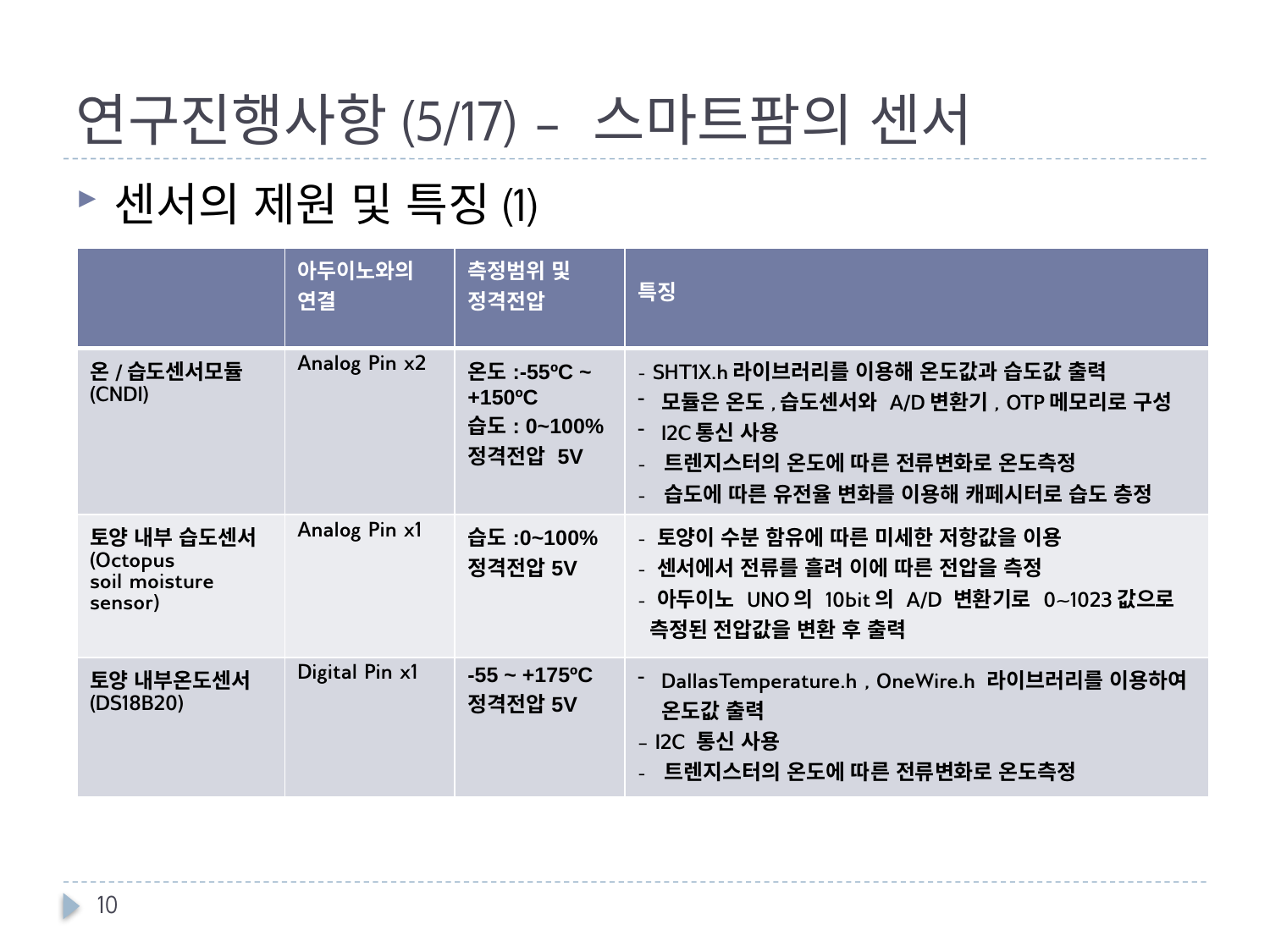

# 연구진행사항(5/17) – 스마트팜의 센서
센서의 제원 및 특징(1)
|  | 아두이노와의 연결 | 측정범위 및 정격전압 | 특징 |
| --- | --- | --- | --- |
| 온/습도센서모듈 (CNDI) | Analog Pin x2 | 온도:-55ºC ~ +150ºC 습도: 0~100% 정격전압 5V | - SHT1X.h라이브러리를 이용해 온도값과 습도값 출력 모듈은 온도,습도센서와 A/D변환기, OTP메모리로 구성 I2C통신 사용 - 트렌지스터의 온도에 따른 전류변화로 온도측정 - 습도에 따른 유전율 변화를 이용해 캐페시터로 습도 층정 |
| 토양 내부 습도센서 (Octopus soil moisture sensor) | Analog Pin x1 | 습도:0~100% 정격전압5V | - 토양이 수분 함유에 따른 미세한 저항값을 이용 - 센서에서 전류를 흘려 이에 따른 전압을 측정 - 아두이노 UNO의 10bit의 A/D 변환기로 0~1023값으로 측정된 전압값을 변환 후 출력 |
| 토양 내부온도센서 (DS18B20) | Digital Pin x1 | -55 ~ +175ºC 정격전압5V | DallasTemperature.h , OneWire.h 라이브러리를 이용하여 온도값 출력 – I2C 통신 사용 - 트렌지스터의 온도에 따른 전류변화로 온도측정 |
10